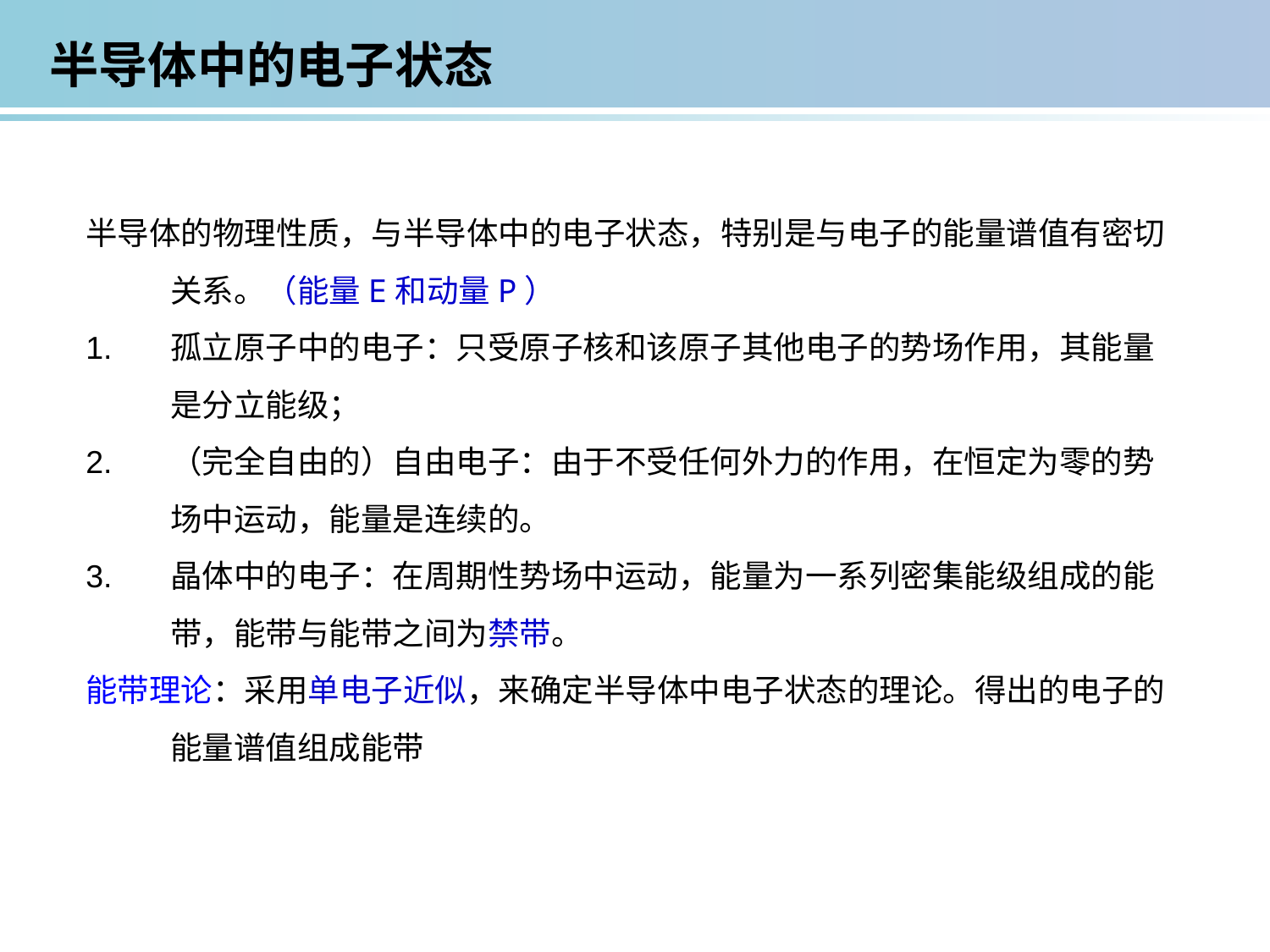

半导体中的电子状态
半导体的物理性质，与半导体中的电子状态，特别是与电子的能量谱值有密切关系。（能量E和动量P）
孤立原子中的电子：只受原子核和该原子其他电子的势场作用，其能量是分立能级；
（完全自由的）自由电子：由于不受任何外力的作用，在恒定为零的势场中运动，能量是连续的。
晶体中的电子：在周期性势场中运动，能量为一系列密集能级组成的能带，能带与能带之间为禁带。
能带理论：采用单电子近似，来确定半导体中电子状态的理论。得出的电子的能量谱值组成能带